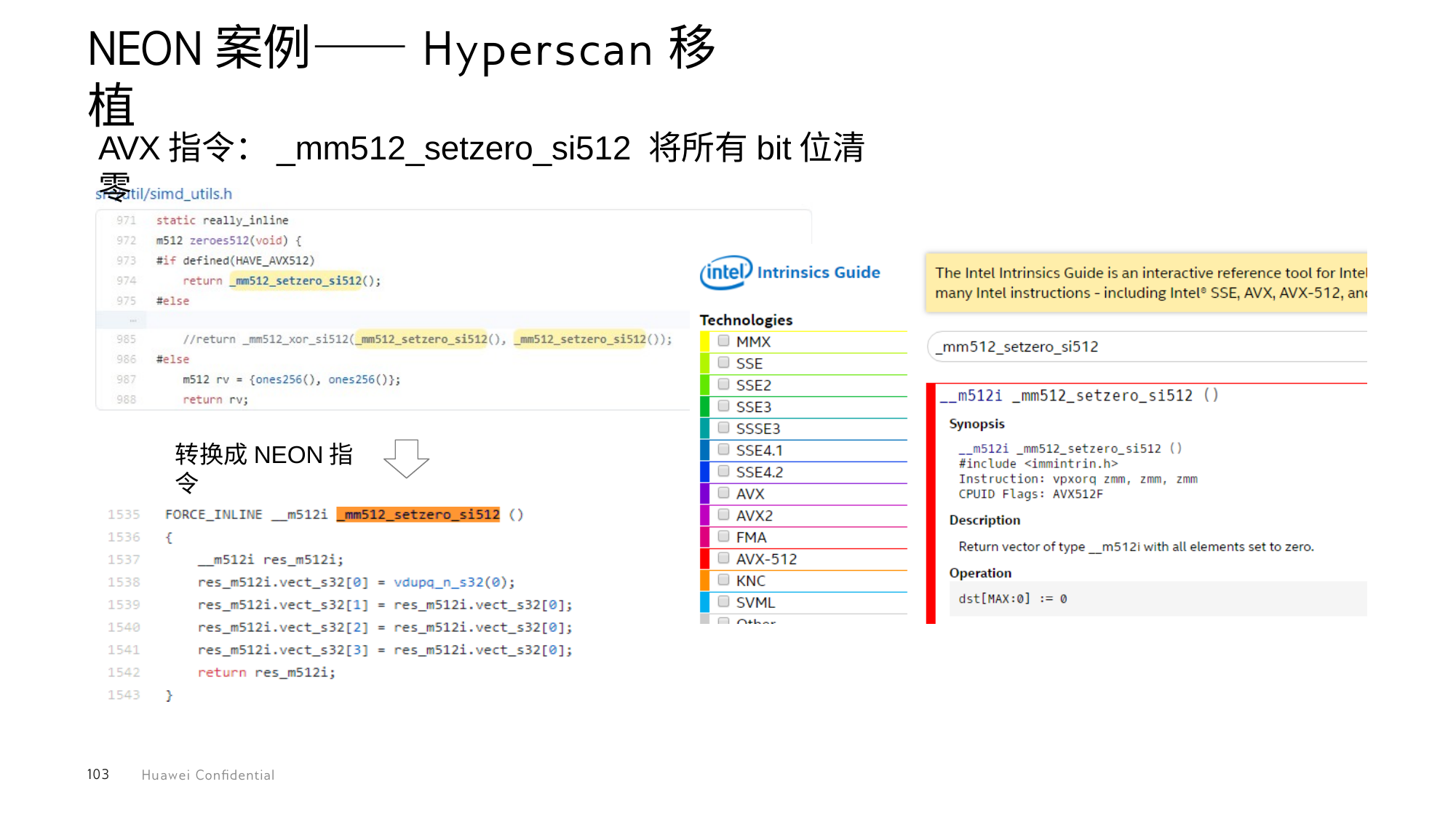

# NEON案例——Hyperscan移植
AVX指令：_mm512_setzero_si512 将所有bit位清零

转换成NEON指令

Huawei Confidential
103